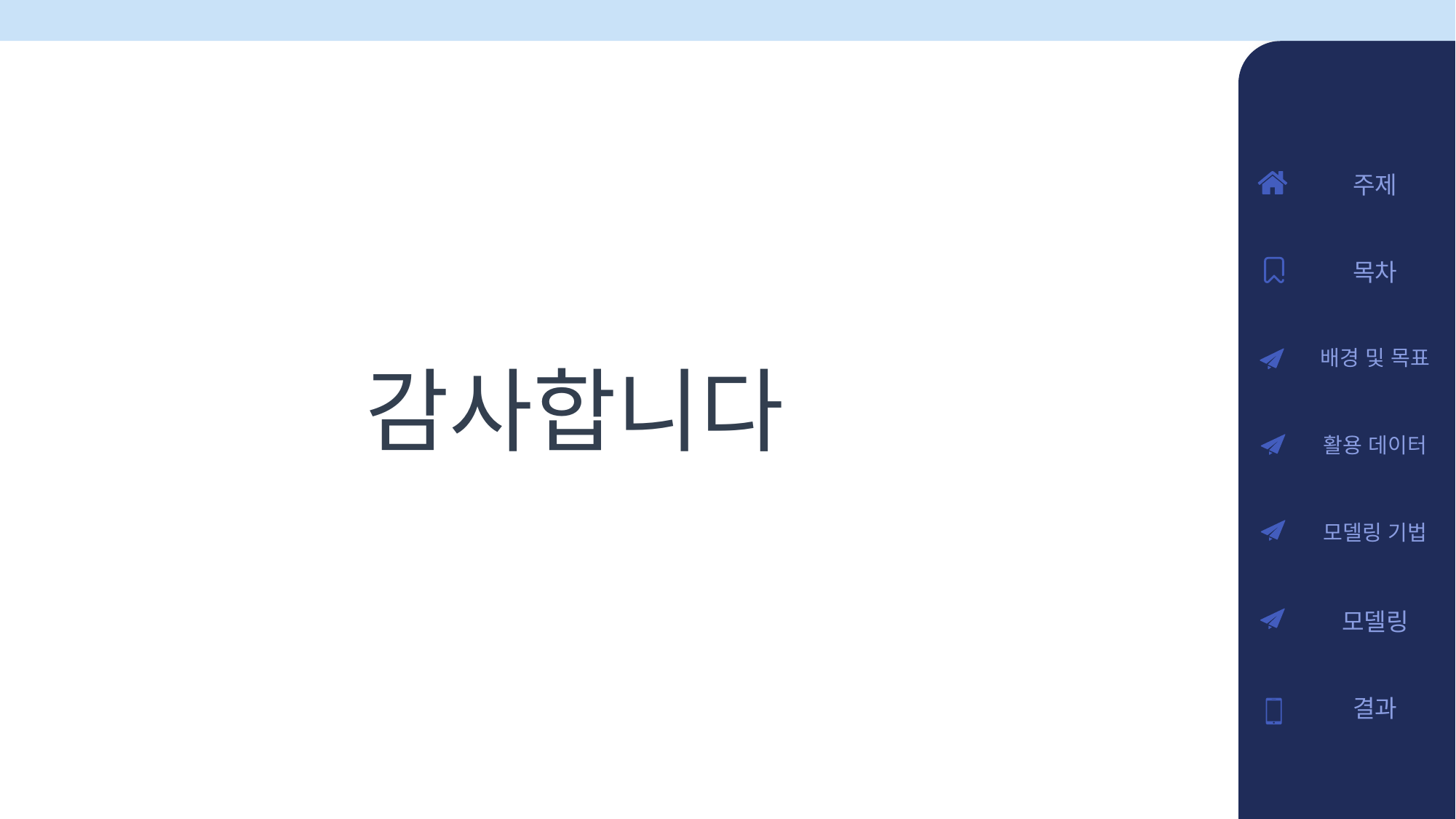

주제

목차

배경 및 목표

활용 데이터

모델링 기법

모델링

결과

감사합니다